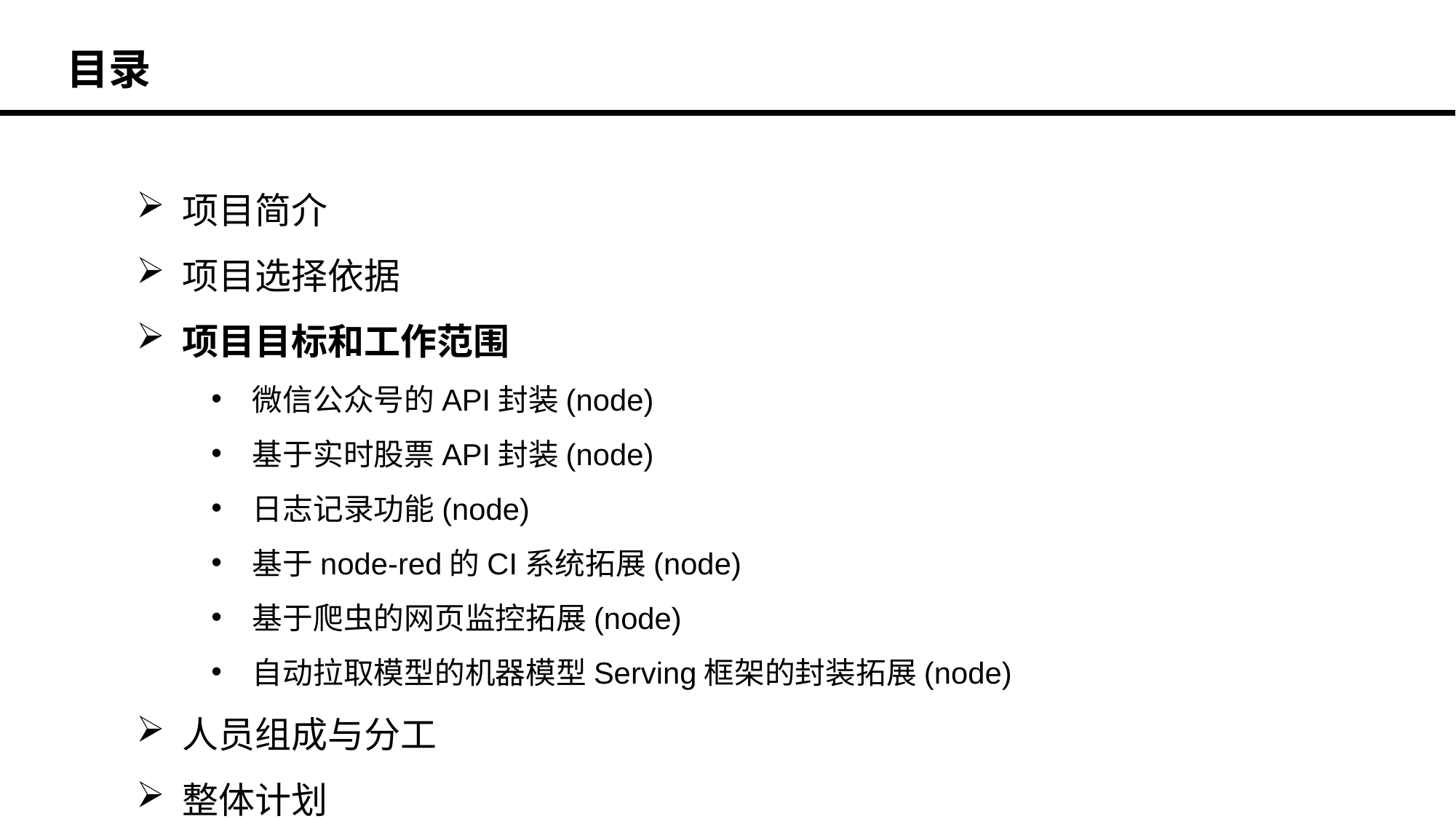

目录
 项目简介
 项目选择依据
 项目目标和工作范围
微信公众号的API封装(node)
基于实时股票API封装(node)
日志记录功能(node)
基于node-red的CI系统拓展(node)
基于爬虫的网页监控拓展(node)
自动拉取模型的机器模型Serving框架的封装拓展(node)
 人员组成与分工
 整体计划